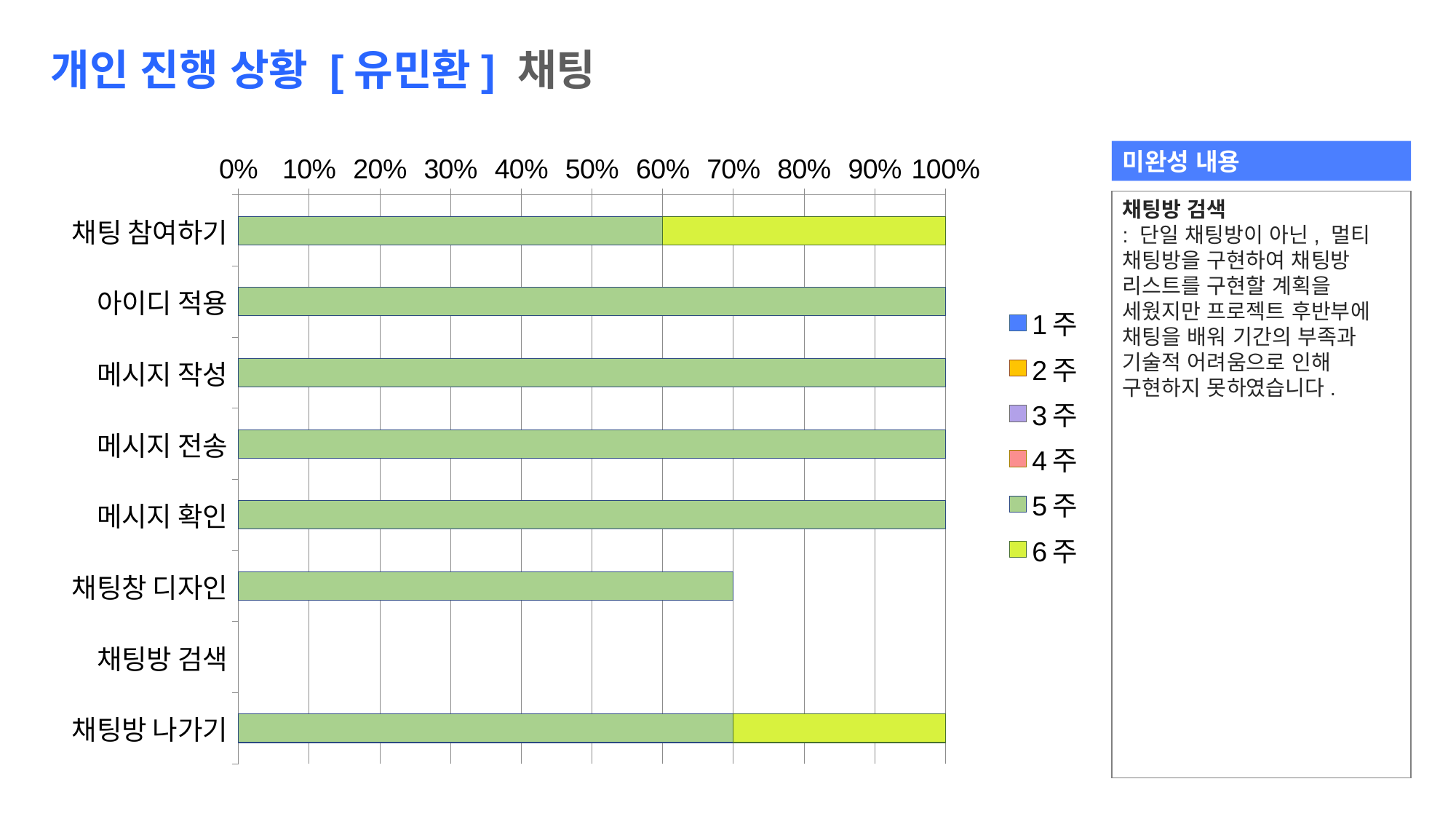

개인 진행 상황 [유민환] 채팅

### Chart

| Category | 1주 | 2주 | 3주 | 4주 | 5주 | 6주 | 　 |
|---|---|---|---|---|---|---|---|
| 채팅 참여하기 | None | None | None | None | 6.0 | 4.0 | None |
| 아이디 적용 | None | None | None | None | 10.0 | None | None |
| 메시지 작성 | None | None | None | None | 10.0 | None | None |
| 메시지 전송 | None | None | None | None | 10.0 | None | None |
| 메시지 확인 | None | None | None | None | 10.0 | None | None |
| 채팅창 디자인 | None | None | None | None | 7.0 | 0.0 | 3.0 |
| 채팅방 검색 | None | None | None | None | None | None | None |
| 채팅방 나가기 | None | None | None | None | 7.0 | 3.0 | None |
미완성 내용
채팅방 검색
: 단일 채팅방이 아닌, 멀티 채팅방을 구현하여 채팅방 리스트를 구현할 계획을 세웠지만 프로젝트 후반부에 채팅을 배워 기간의 부족과 기술적 어려움으로 인해 구현하지 못하였습니다.